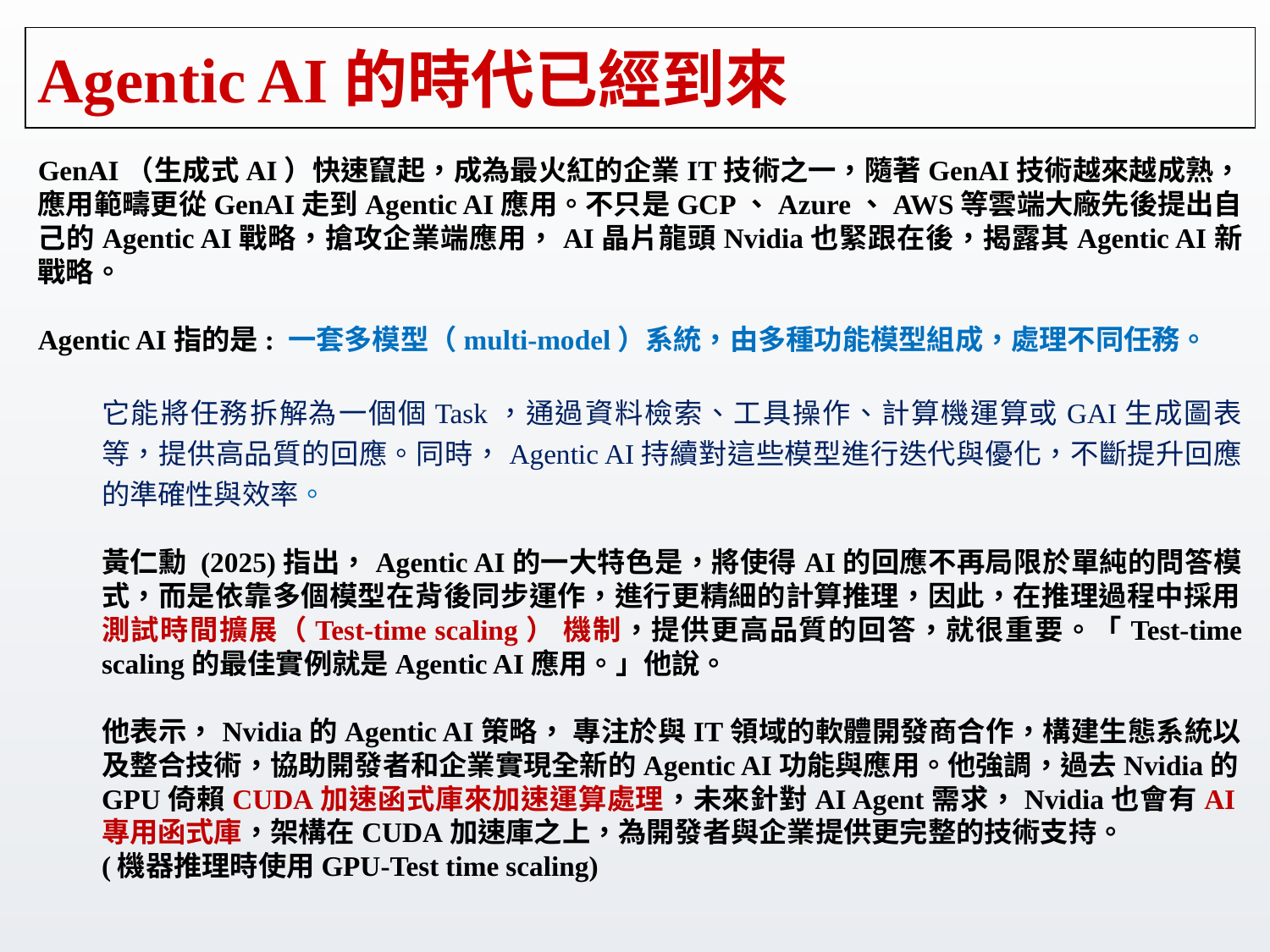

# Agentic AI的時代已經到來
GenAI（生成式AI）快速竄起，成為最火紅的企業IT技術之一，隨著GenAI技術越來越成熟，應用範疇更從GenAI走到Agentic AI應用。不只是GCP、Azure、AWS等雲端大廠先後提出自己的Agentic AI戰略，搶攻企業端應用，AI晶片龍頭Nvidia也緊跟在後，揭露其Agentic AI新戰略。

Agentic AI指的是: 一套多模型（multi-model）系統，由多種功能模型組成，處理不同任務。

它能將任務拆解為一個個Task，通過資料檢索、工具操作、計算機運算或GAI生成圖表等，提供高品質的回應。同時，Agentic AI持續對這些模型進行迭代與優化，不斷提升回應的準確性與效率。

黃仁勳 (2025)指出，Agentic AI的一大特色是，將使得AI的回應不再局限於單純的問答模式，而是依靠多個模型在背後同步運作，進行更精細的計算推理，因此，在推理過程中採用測試時間擴展（Test-time scaling） 機制，提供更高品質的回答，就很重要。「Test-time scaling的最佳實例就是Agentic AI應用。」他說。

他表示，Nvidia的Agentic AI策略， 專注於與IT領域的軟體開發商合作，構建生態系統以及整合技術，協助開發者和企業實現全新的Agentic AI功能與應用。他強調，過去Nvidia的GPU倚賴CUDA加速函式庫來加速運算處理，未來針對AI Agent需求，Nvidia也會有AI專用函式庫，架構在CUDA加速庫之上，為開發者與企業提供更完整的技術支持。
(機器推理時使用GPU-Test time scaling)